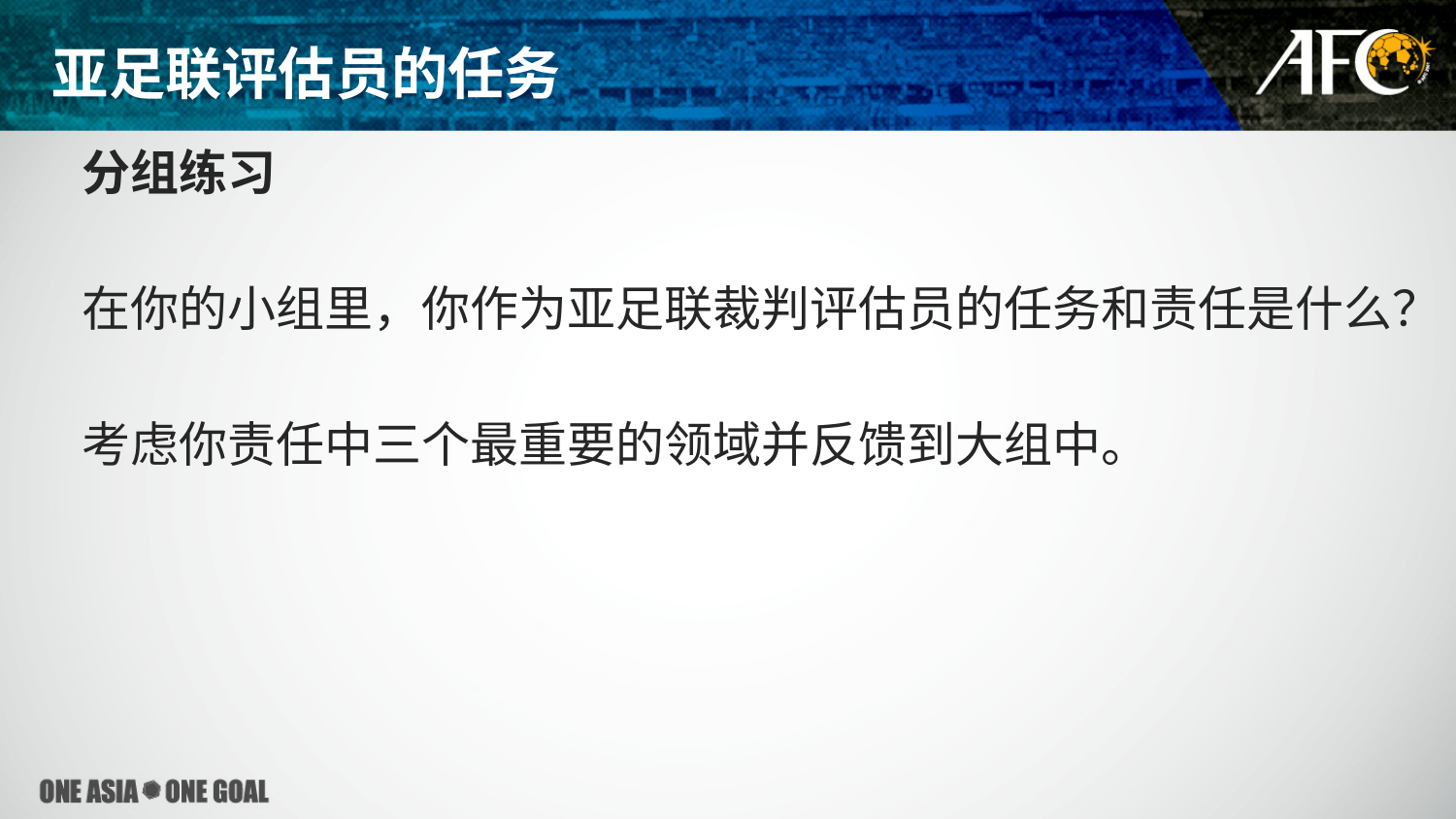

亚足联评估员的任务
分组练习

在你的小组里，你作为亚足联裁判评估员的任务和责任是什么？

考虑你责任中三个最重要的领域并反馈到大组中。